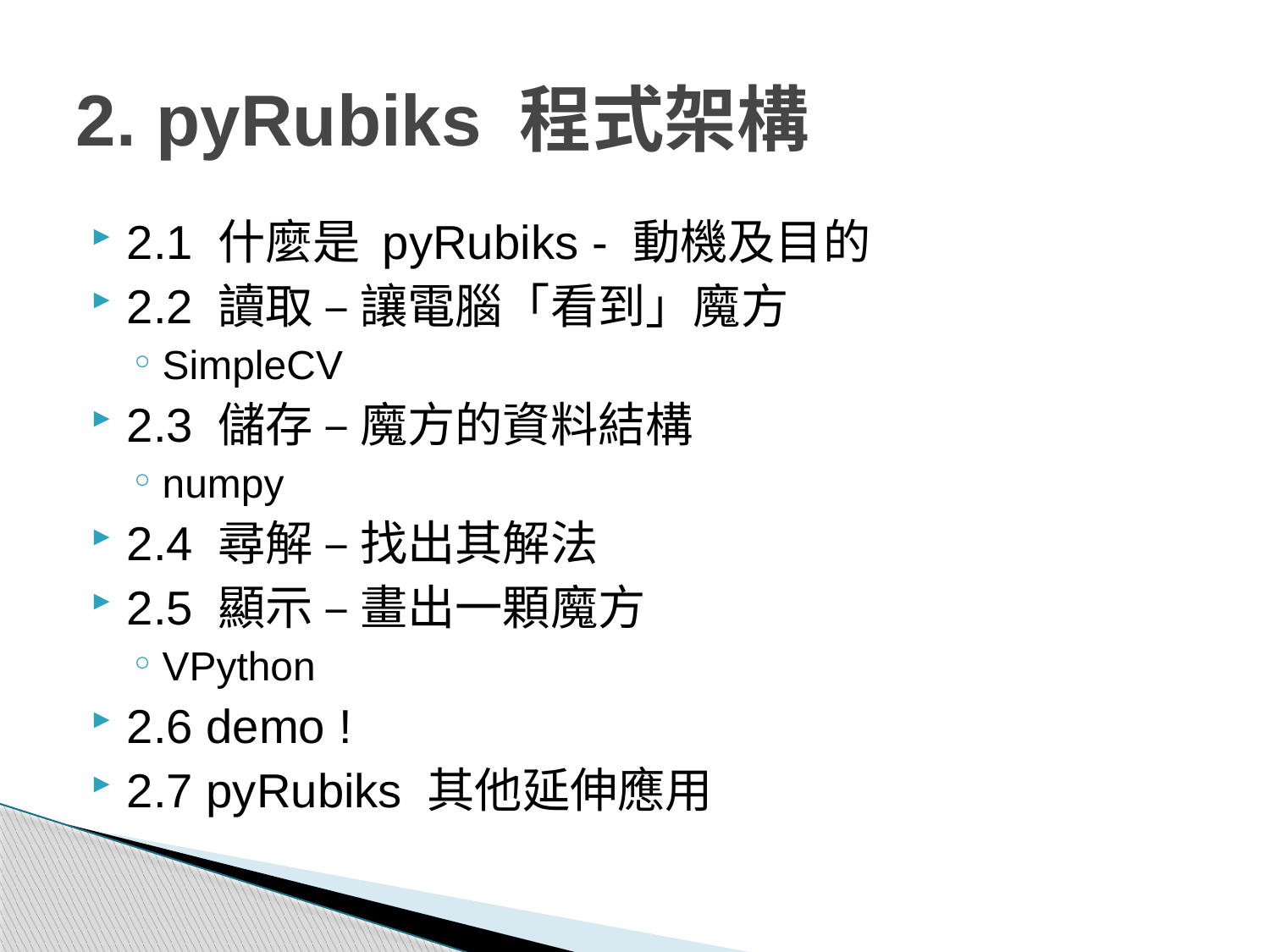

# 2. pyRubiks 程式架構
2.1 什麼是 pyRubiks - 動機及目的
2.2 讀取 – 讓電腦「看到」魔方
SimpleCV
2.3 儲存 – 魔方的資料結構
numpy
2.4 尋解 – 找出其解法
2.5 顯示 – 畫出一顆魔方
VPython
2.6 demo !
2.7 pyRubiks 其他延伸應用